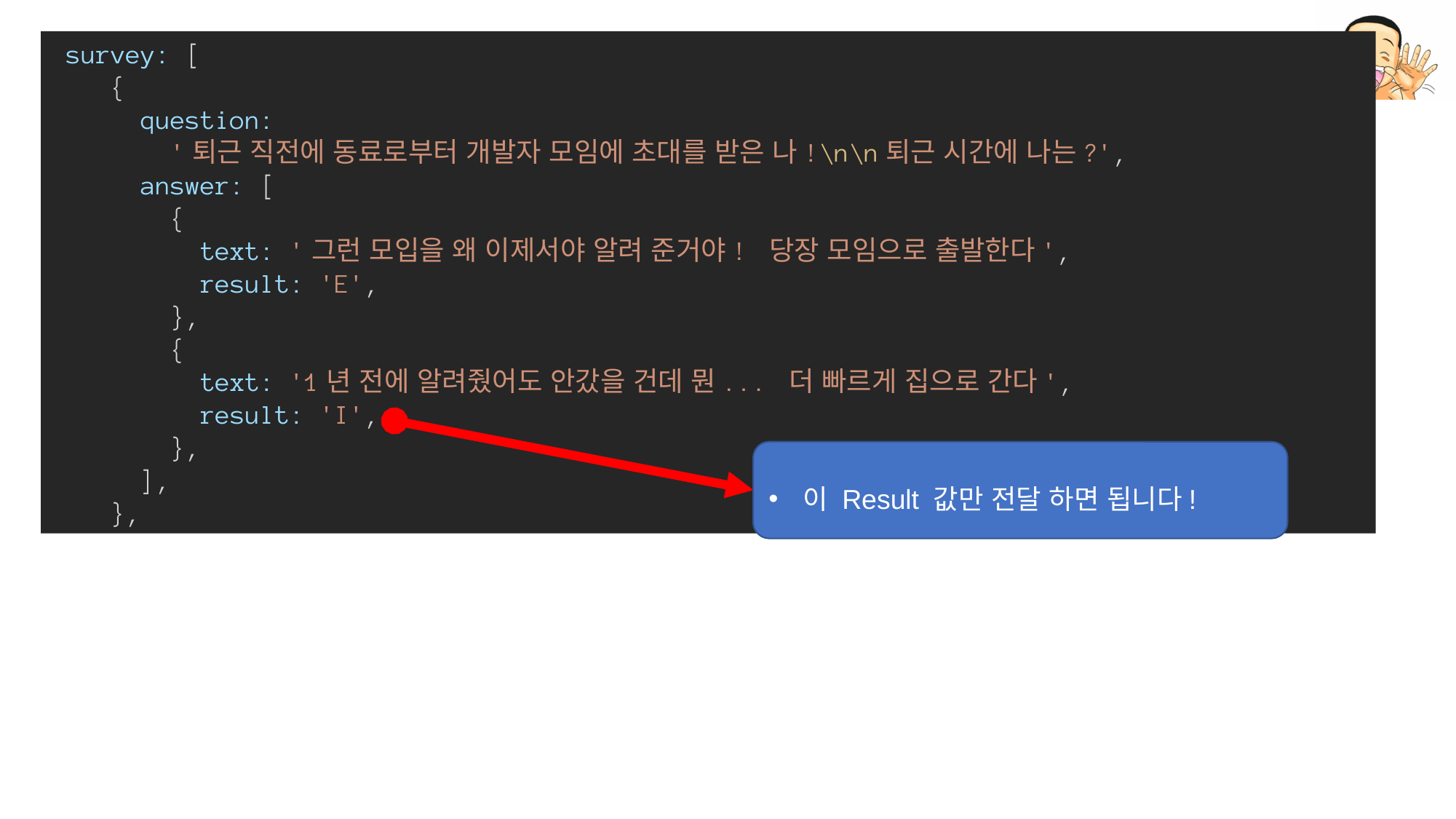

survey: [
    {
      question:
        '퇴근 직전에 동료로부터 개발자 모임에 초대를 받은 나!\n\n퇴근 시간에 나는?',
      answer: [
        {
          text: '그런 모입을 왜 이제서야 알려 준거야! 당장 모임으로 출발한다',
          result: 'E',
        },
        {
          text: '1년 전에 알려줬어도 안갔을 건데 뭔... 더 빠르게 집으로 간다',
          result: 'I',
        },
      ],
    },
이 Result 값만 전달 하면 됩니다!